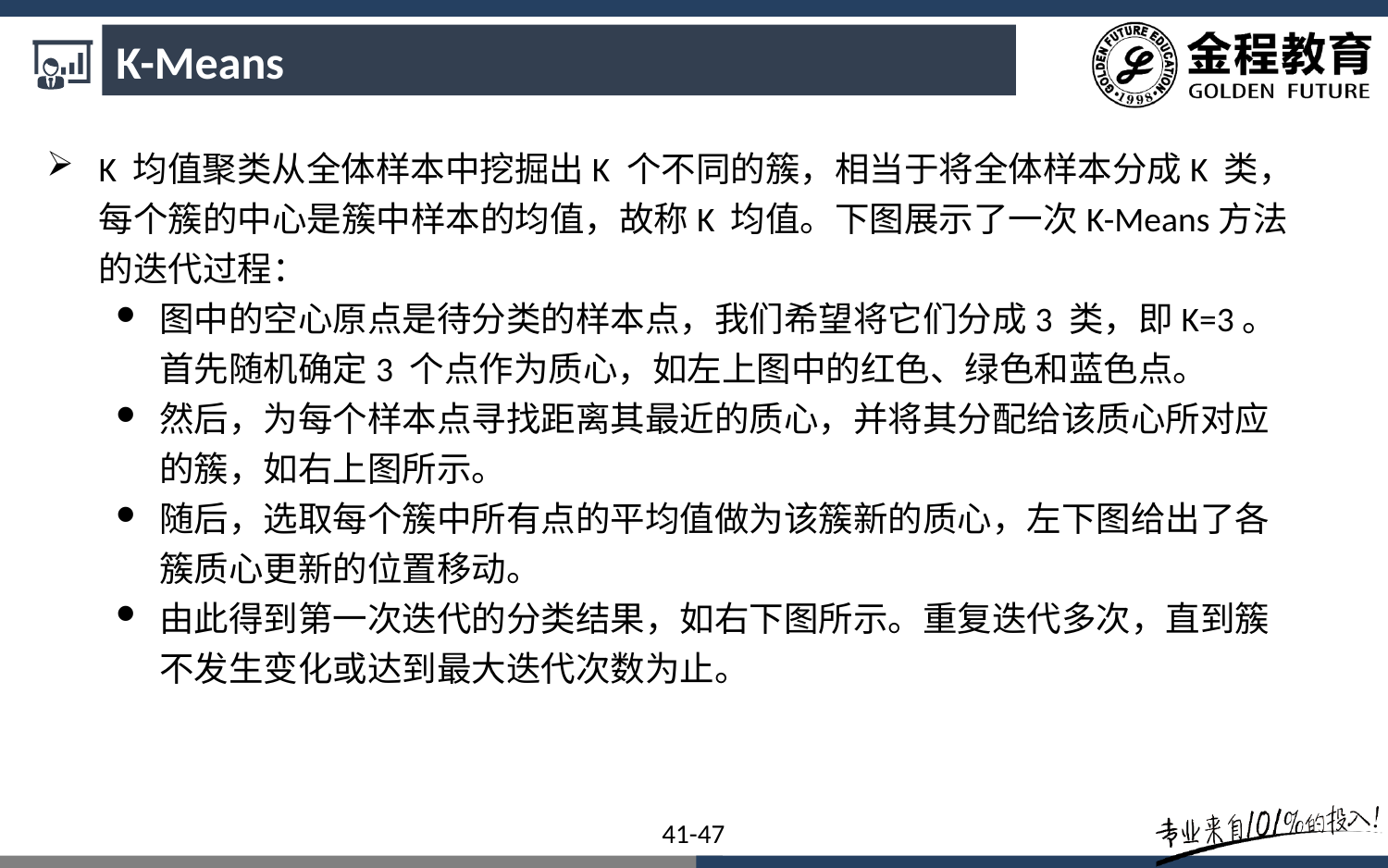

K-Means
K 均值聚类从全体样本中挖掘出K 个不同的簇，相当于将全体样本分成K 类，每个簇的中心是簇中样本的均值，故称K 均值。下图展示了一次K-Means方法的迭代过程：
图中的空心原点是待分类的样本点，我们希望将它们分成3 类，即K=3。首先随机确定3 个点作为质心，如左上图中的红色、绿色和蓝色点。
然后，为每个样本点寻找距离其最近的质心，并将其分配给该质心所对应的簇，如右上图所示。
随后，选取每个簇中所有点的平均值做为该簇新的质心，左下图给出了各簇质心更新的位置移动。
由此得到第一次迭代的分类结果，如右下图所示。重复迭代多次，直到簇不发生变化或达到最大迭代次数为止。